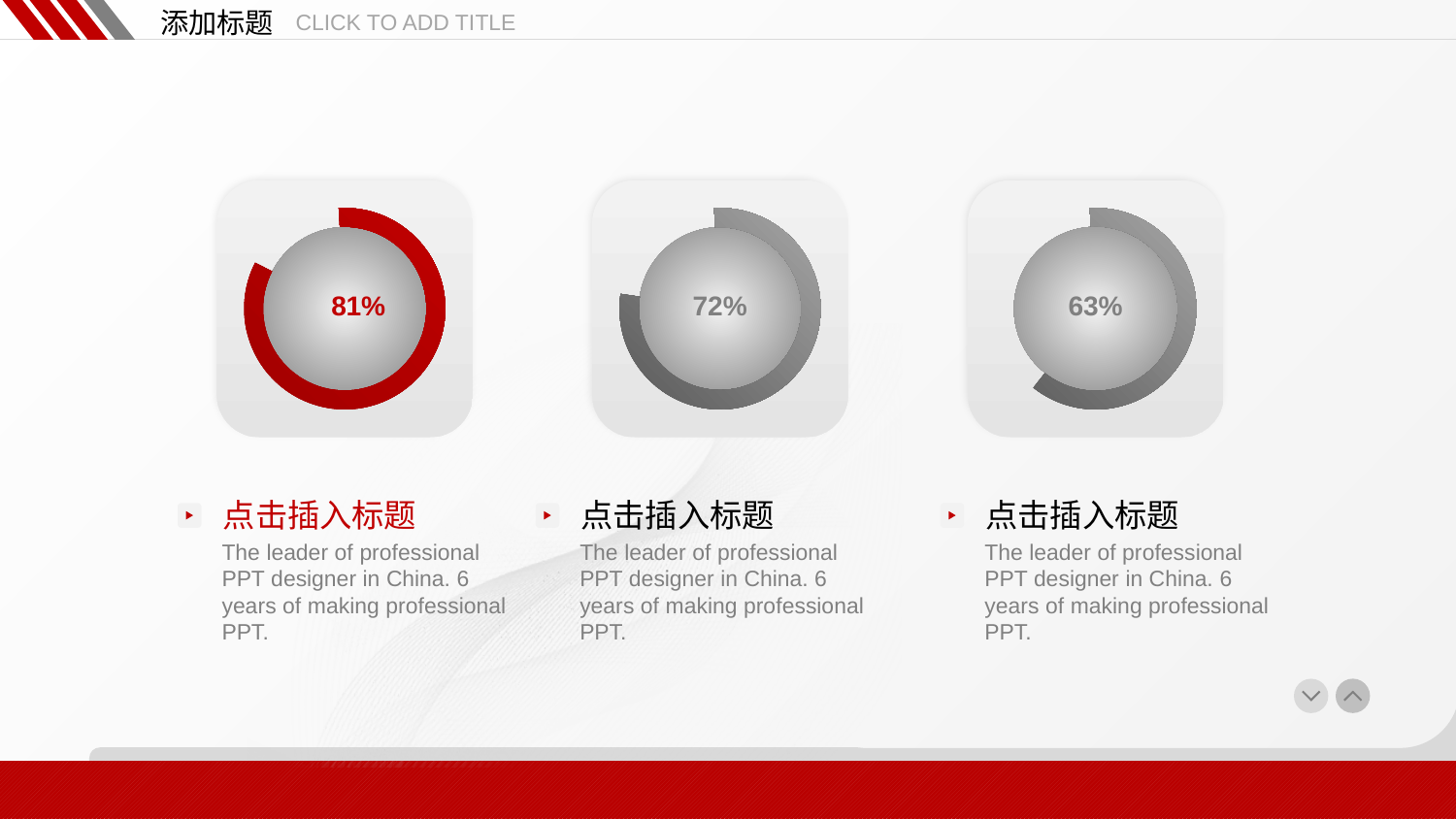

添加标题
CLICK TO ADD TITLE

81%

72%

63%
点击插入标题

The leader of professional PPT designer in China. 6 years of making professional PPT.
点击插入标题

The leader of professional PPT designer in China. 6 years of making professional PPT.
点击插入标题

The leader of professional PPT designer in China. 6 years of making professional PPT.